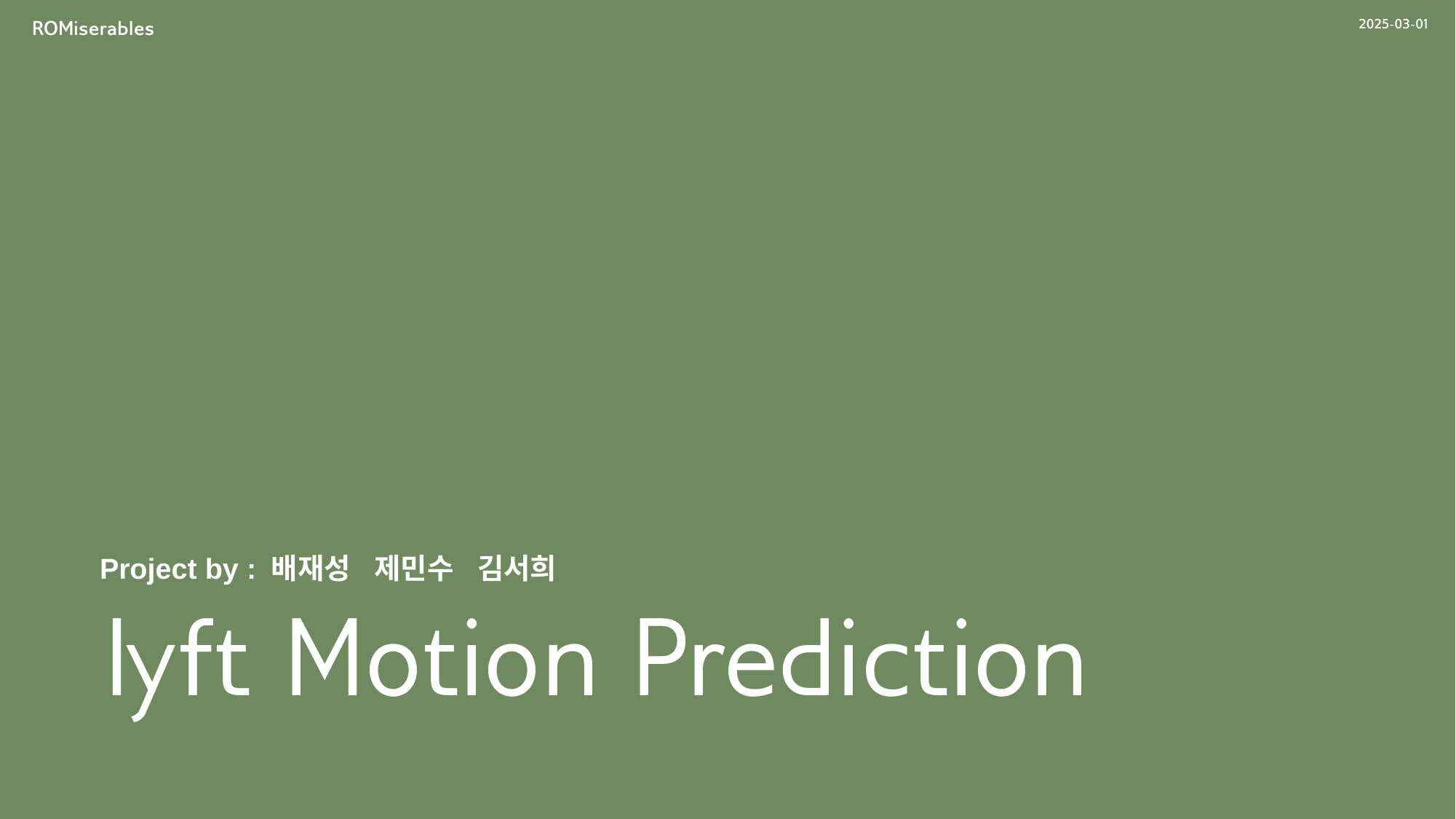

ROMiserables
2025-03-01
Project by : 배재성   제민수   김서희
lyft Motion Prediction